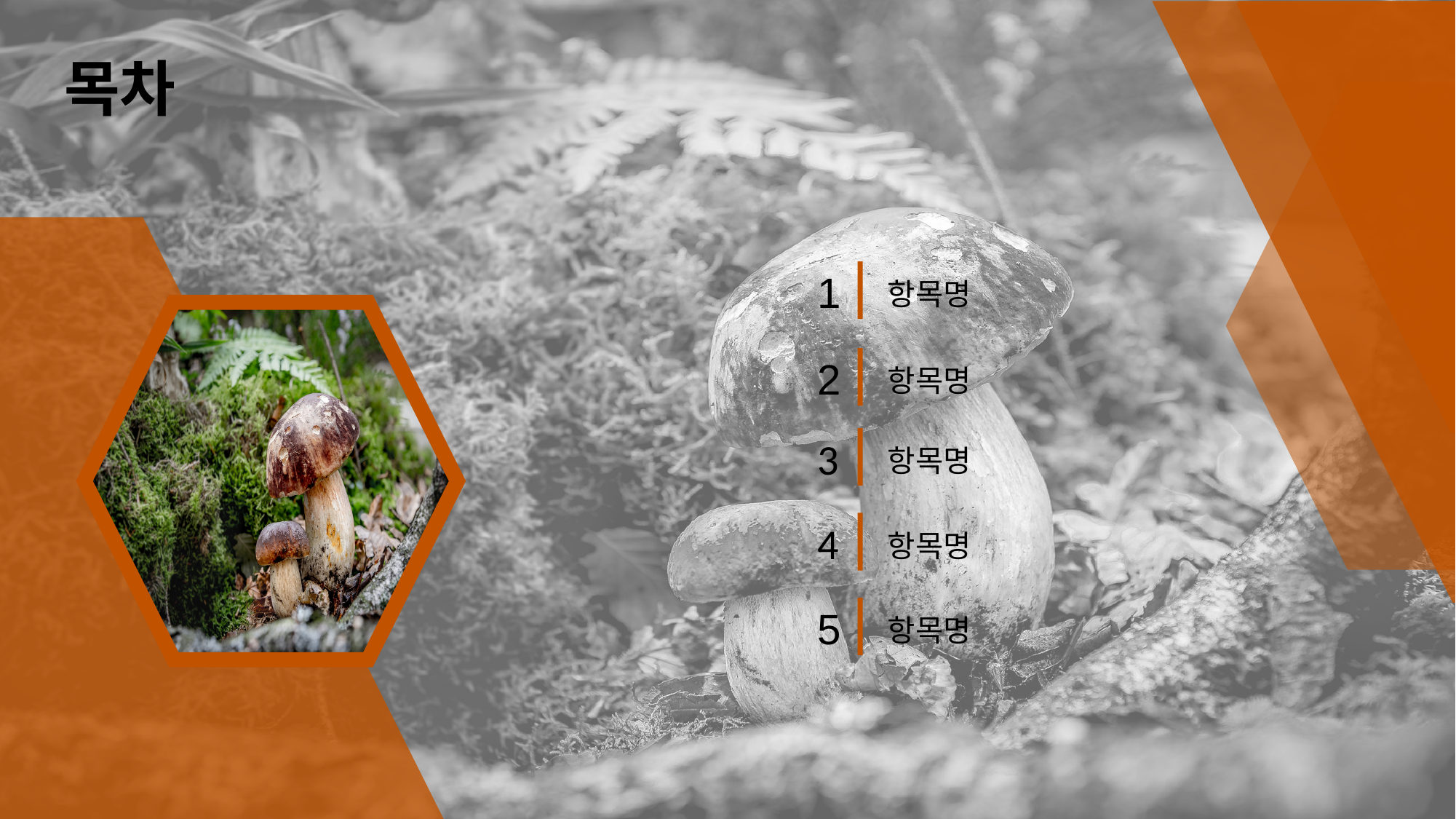

목차

1

항목명

2

항목명
3

항목명
4

항목명
5

항목명